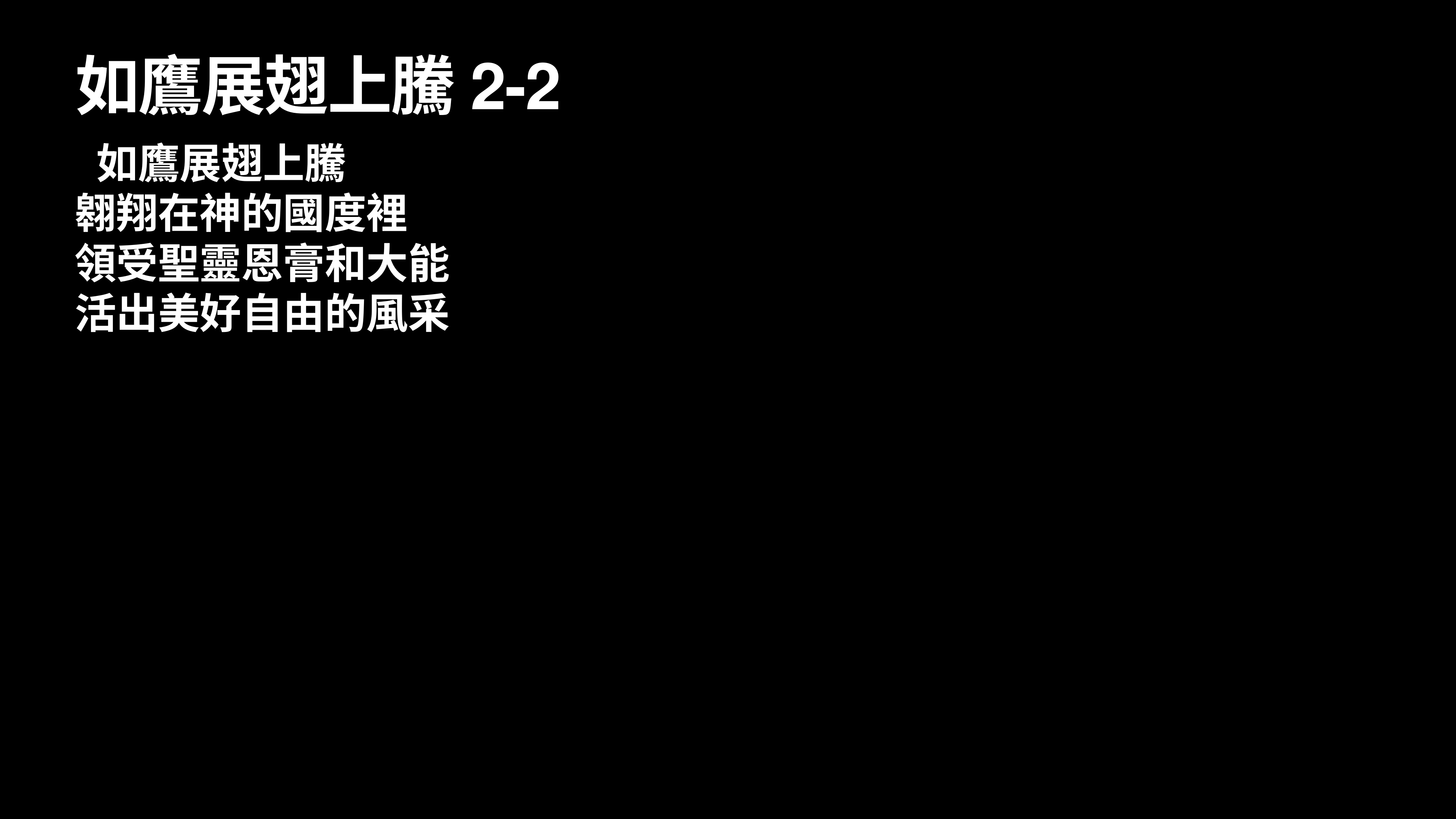

# 如鷹展翅上騰2-2
 如鷹展翅上騰
翱翔在神的國度裡
領受聖靈恩膏和大能
活出美好自由的風采